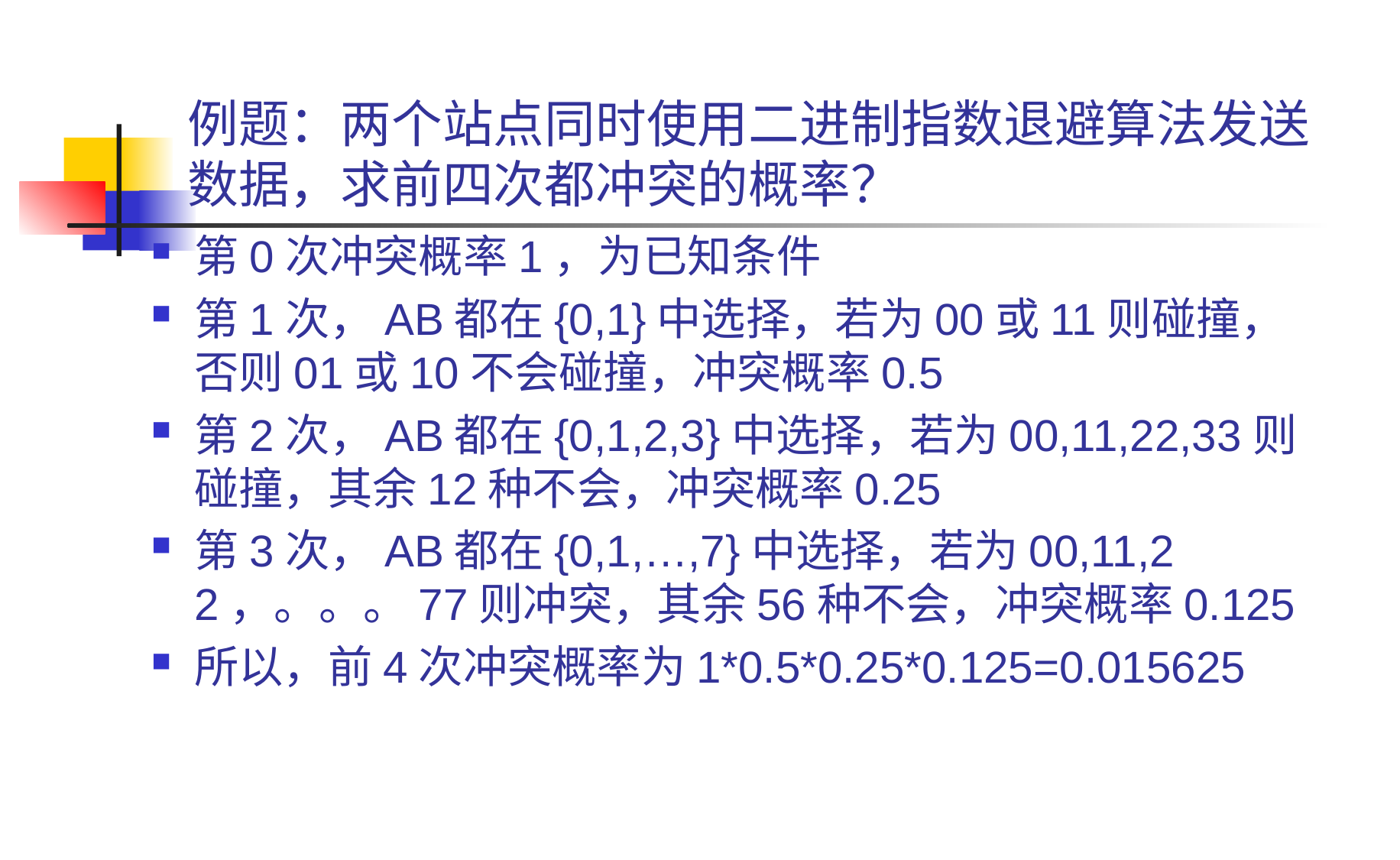

# 例题：两个站点同时使用二进制指数退避算法发送数据，求前四次都冲突的概率？
第0次冲突概率1，为已知条件
第1次，AB都在{0,1}中选择，若为00或11则碰撞，否则01或10不会碰撞，冲突概率0.5
第2次，AB都在{0,1,2,3}中选择，若为00,11,22,33则碰撞，其余12种不会，冲突概率0.25
第3次，AB都在{0,1,…,7}中选择，若为00,11,22，。。。77则冲突，其余56种不会，冲突概率0.125
所以，前4次冲突概率为1*0.5*0.25*0.125=0.015625